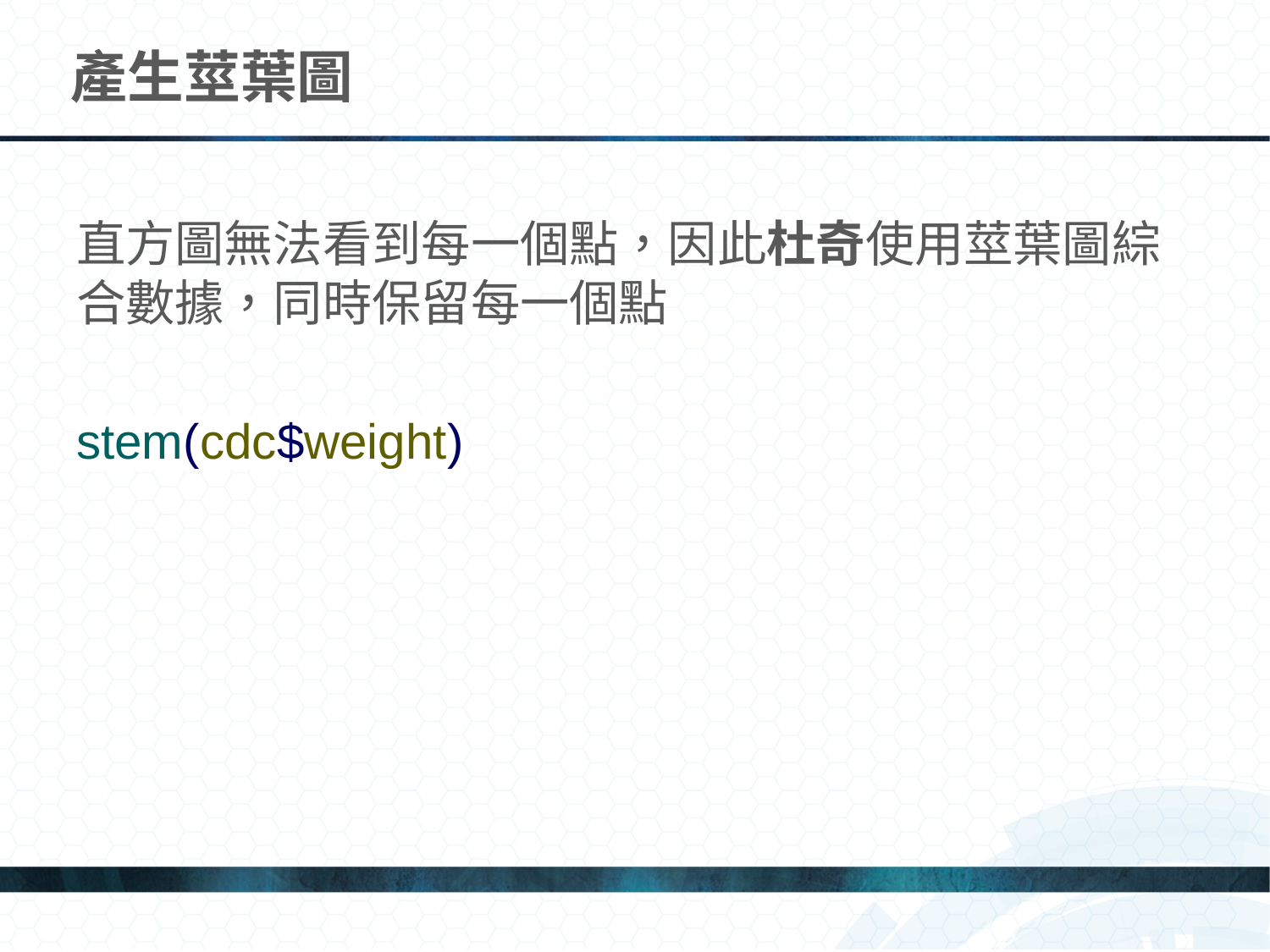

# 產生莖葉圖
直方圖無法看到每一個點，因此杜奇使用莖葉圖綜合數據，同時保留每一個點

stem(cdc$weight)